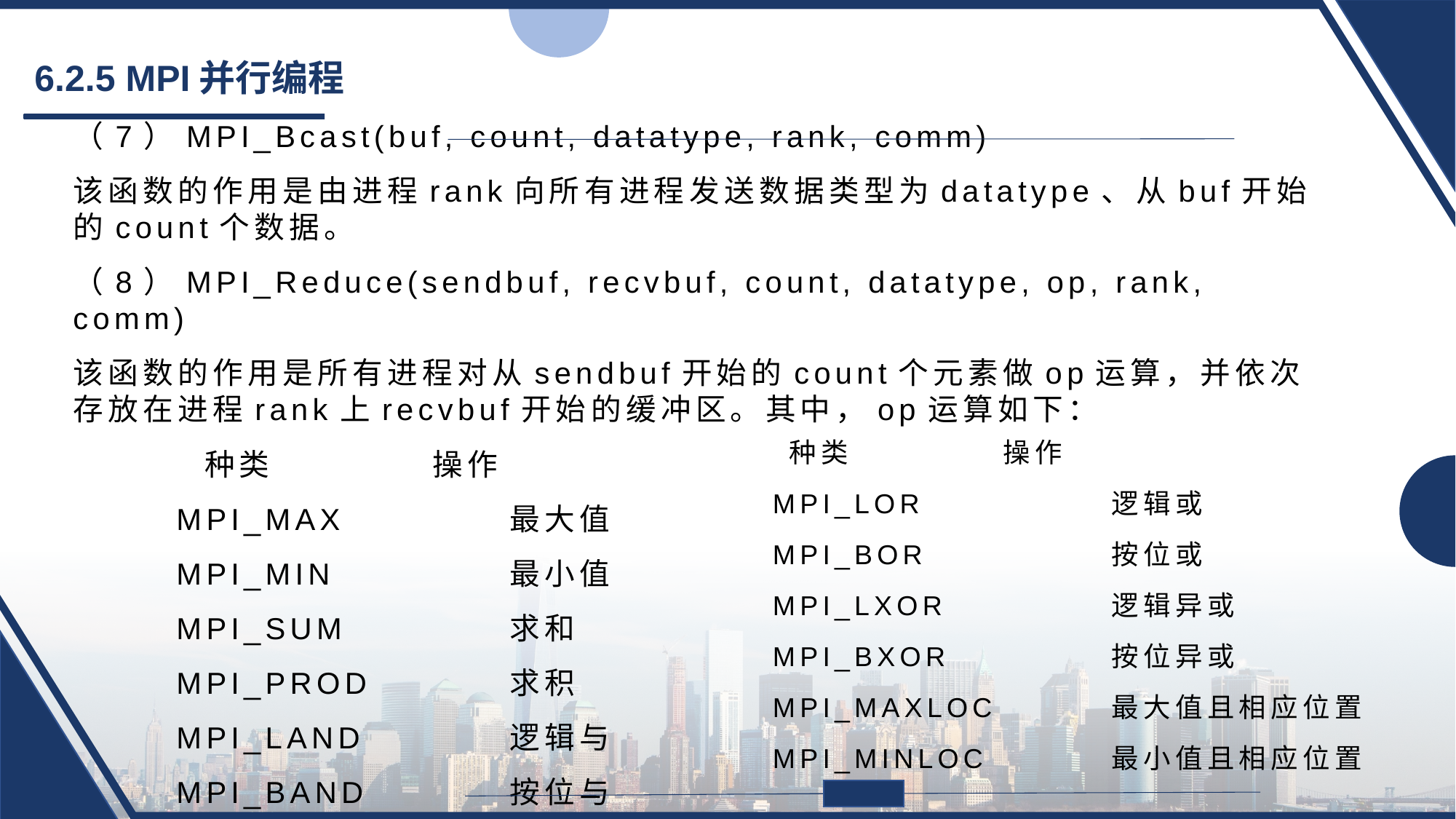

# 6.2.5 MPI并行编程
（7）MPI_Bcast(buf, count, datatype, rank, comm)
该函数的作用是由进程rank向所有进程发送数据类型为datatype、从buf开始的count个数据。
（8）MPI_Reduce(sendbuf, recvbuf, count, datatype, op, rank, comm)
该函数的作用是所有进程对从sendbuf开始的count个元素做op运算，并依次存放在进程rank上recvbuf开始的缓冲区。其中，op运算如下：
           种类              操作
        MPI_MAX        	最大值
        MPI_MIN          	最小值
        MPI_SUM          	求和
        MPI_PROD         	求积
        MPI_LAND         	逻辑与
        MPI_BAND        	按位与

          种类              操作
        MPI_LOR          	逻辑或
        MPI_BOR         	按位或
        MPI_LXOR         	逻辑异或
        MPI_BXOR         	按位异或
        MPI_MAXLOC      	最大值且相应位置
        MPI_MINLOC     	最小值且相应位置